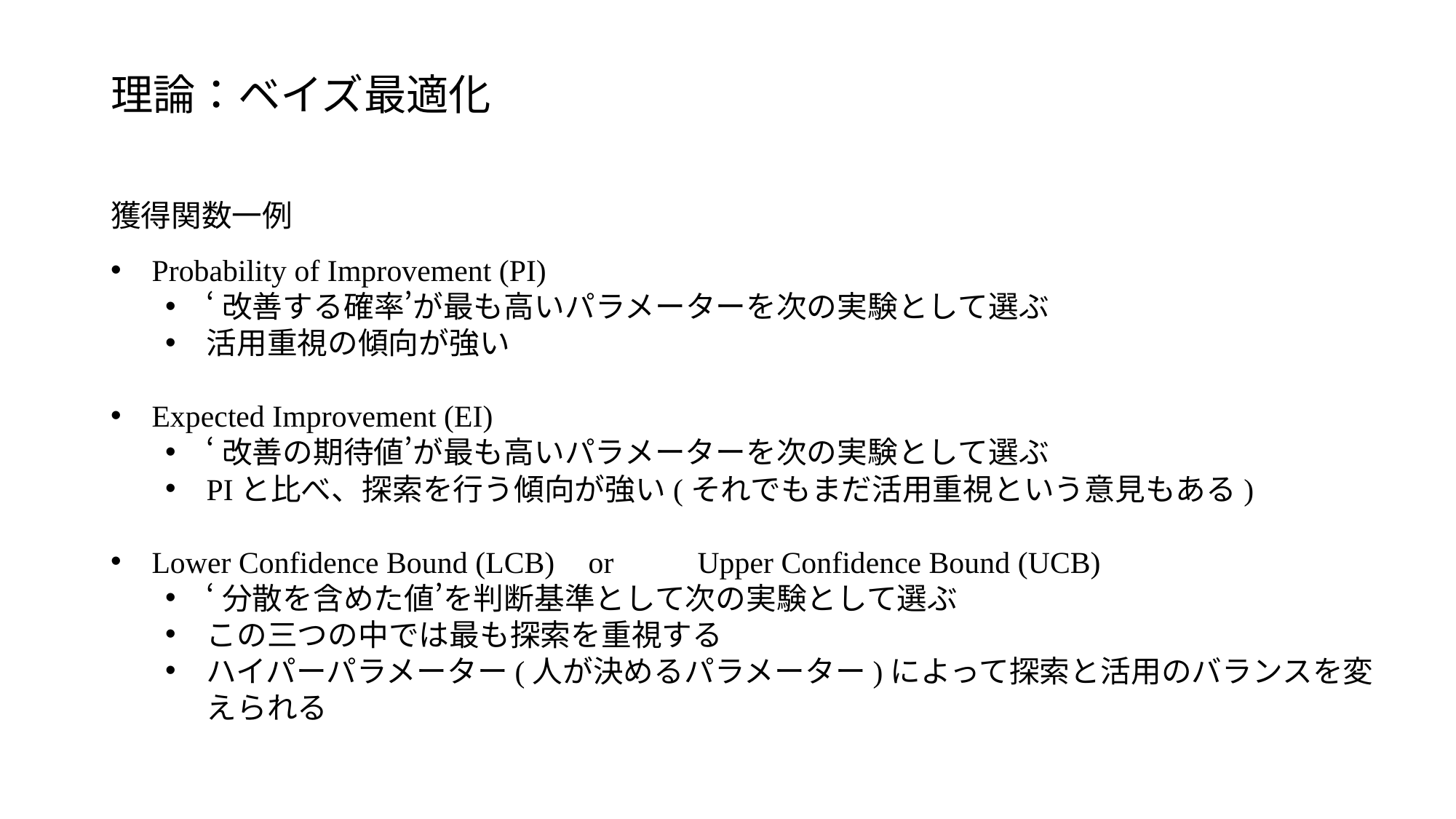

# 理論：ベイズ最適化
獲得関数一例

Probability of Improvement (PI)
‘改善する確率’が最も高いパラメーターを次の実験として選ぶ
活用重視の傾向が強い

Expected Improvement (EI)
‘改善の期待値’が最も高いパラメーターを次の実験として選ぶ
PIと比べ、探索を行う傾向が強い(それでもまだ活用重視という意見もある)

Lower Confidence Bound (LCB)	or	Upper Confidence Bound (UCB)
‘分散を含めた値’を判断基準として次の実験として選ぶ
この三つの中では最も探索を重視する
ハイパーパラメーター(人が決めるパラメーター)によって探索と活用のバランスを変えられる